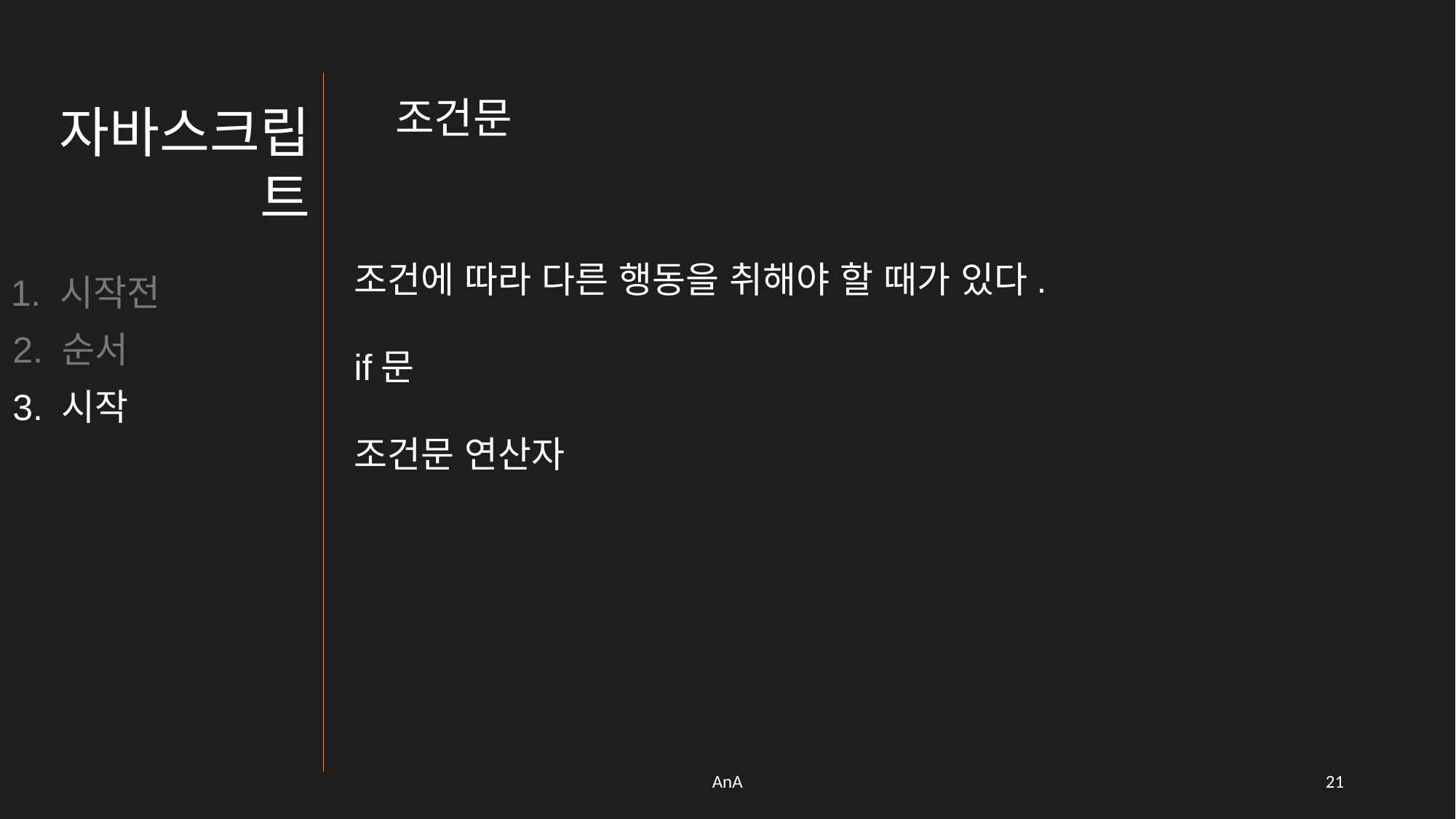

조건문
자바스크립트
조건에 따라 다른 행동을 취해야 할 때가 있다.

if문

조건문 연산자
1. 시작전
2. 순서
3. 시작
AnA
21